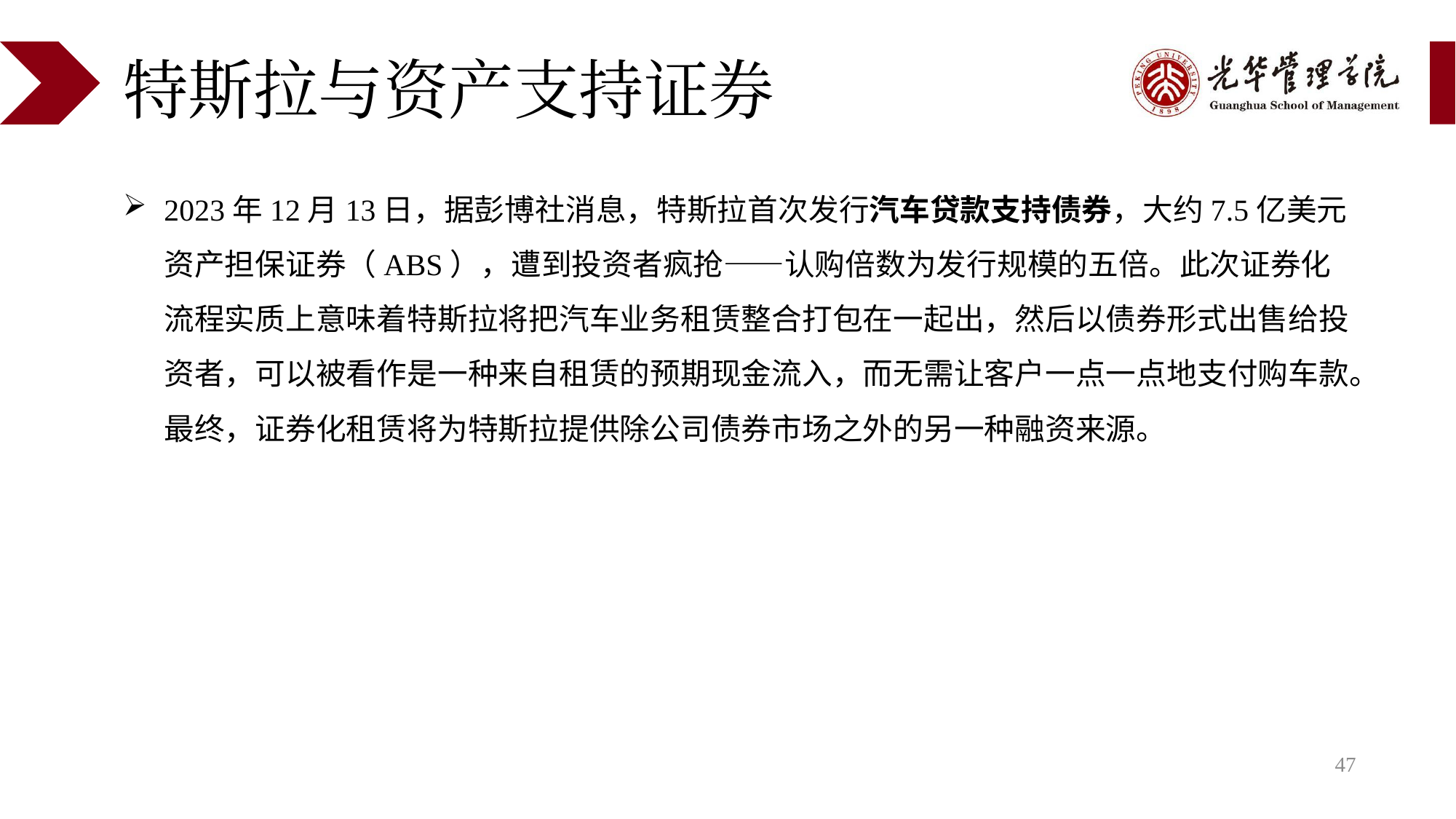

# 特斯拉与资产支持证券
2023年12月13日，据彭博社消息，特斯拉首次发行汽车贷款支持债券，大约7.5亿美元资产担保证券（ABS），遭到投资者疯抢——认购倍数为发行规模的五倍。此次证券化流程实质上意味着特斯拉将把汽车业务租赁整合打包在一起出，然后以债券形式出售给投资者，可以被看作是一种来自租赁的预期现金流入，而无需让客户一点一点地支付购车款。最终，证券化租赁将为特斯拉提供除公司债券市场之外的另一种融资来源。
47